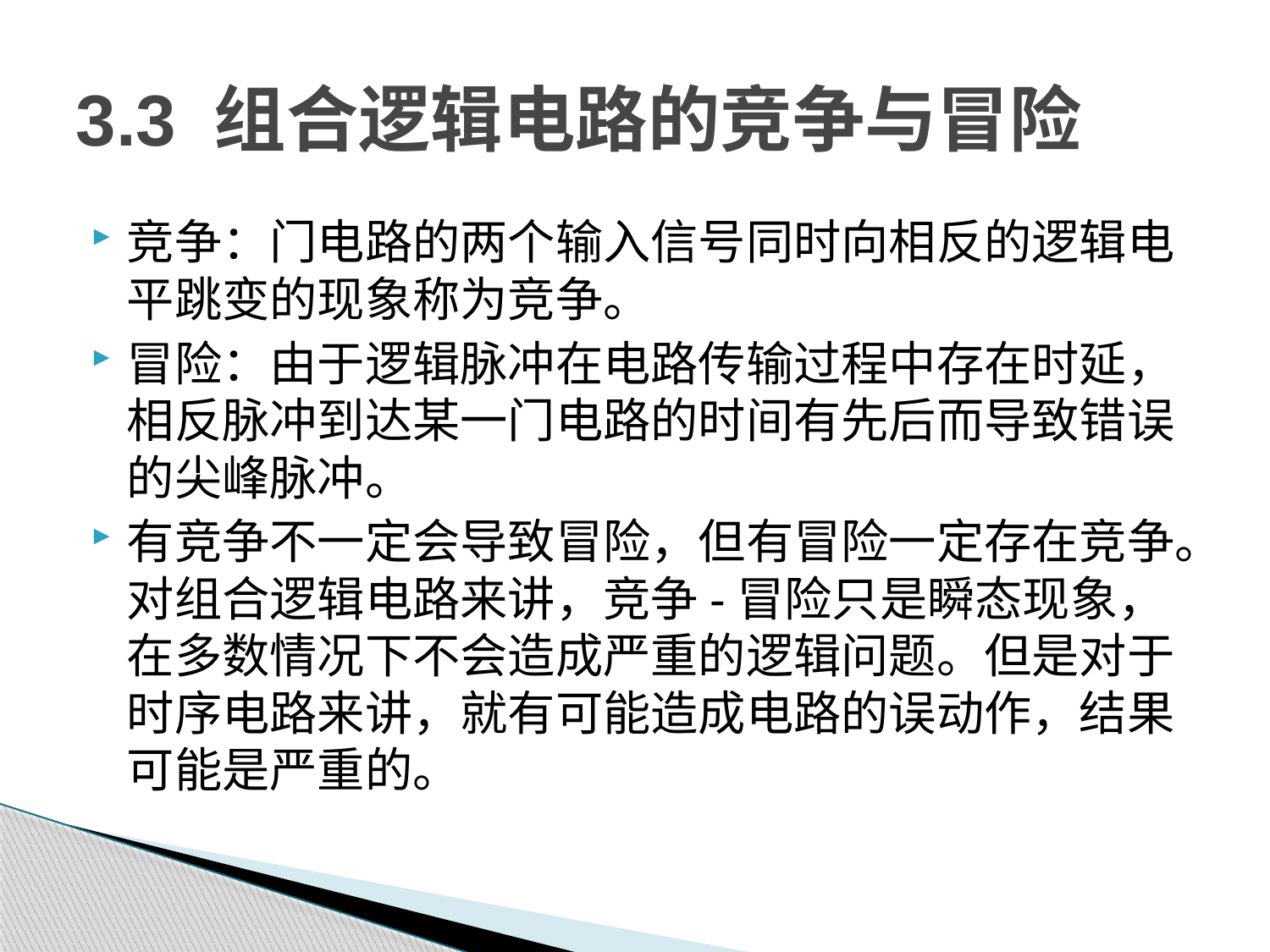

# 3.3 组合逻辑电路的竞争与冒险
竞争：门电路的两个输入信号同时向相反的逻辑电平跳变的现象称为竞争。
冒险：由于逻辑脉冲在电路传输过程中存在时延，相反脉冲到达某一门电路的时间有先后而导致错误的尖峰脉冲。
有竞争不一定会导致冒险，但有冒险一定存在竞争。对组合逻辑电路来讲，竞争-冒险只是瞬态现象，在多数情况下不会造成严重的逻辑问题。但是对于时序电路来讲，就有可能造成电路的误动作，结果可能是严重的。